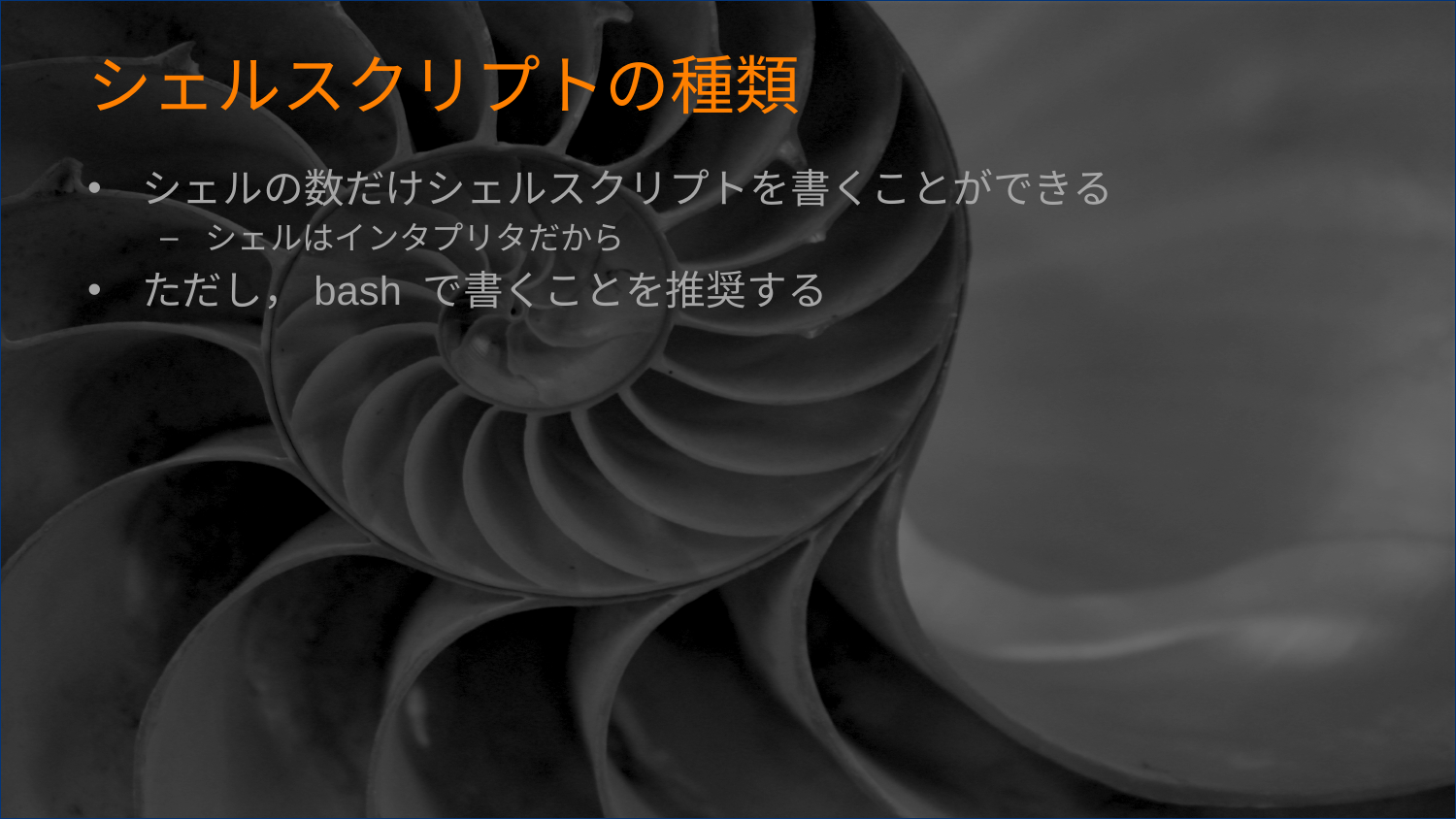

# シェルスクリプトの種類
シェルの数だけシェルスクリプトを書くことができる
シェルはインタプリタだから
ただし，bash で書くことを推奨する